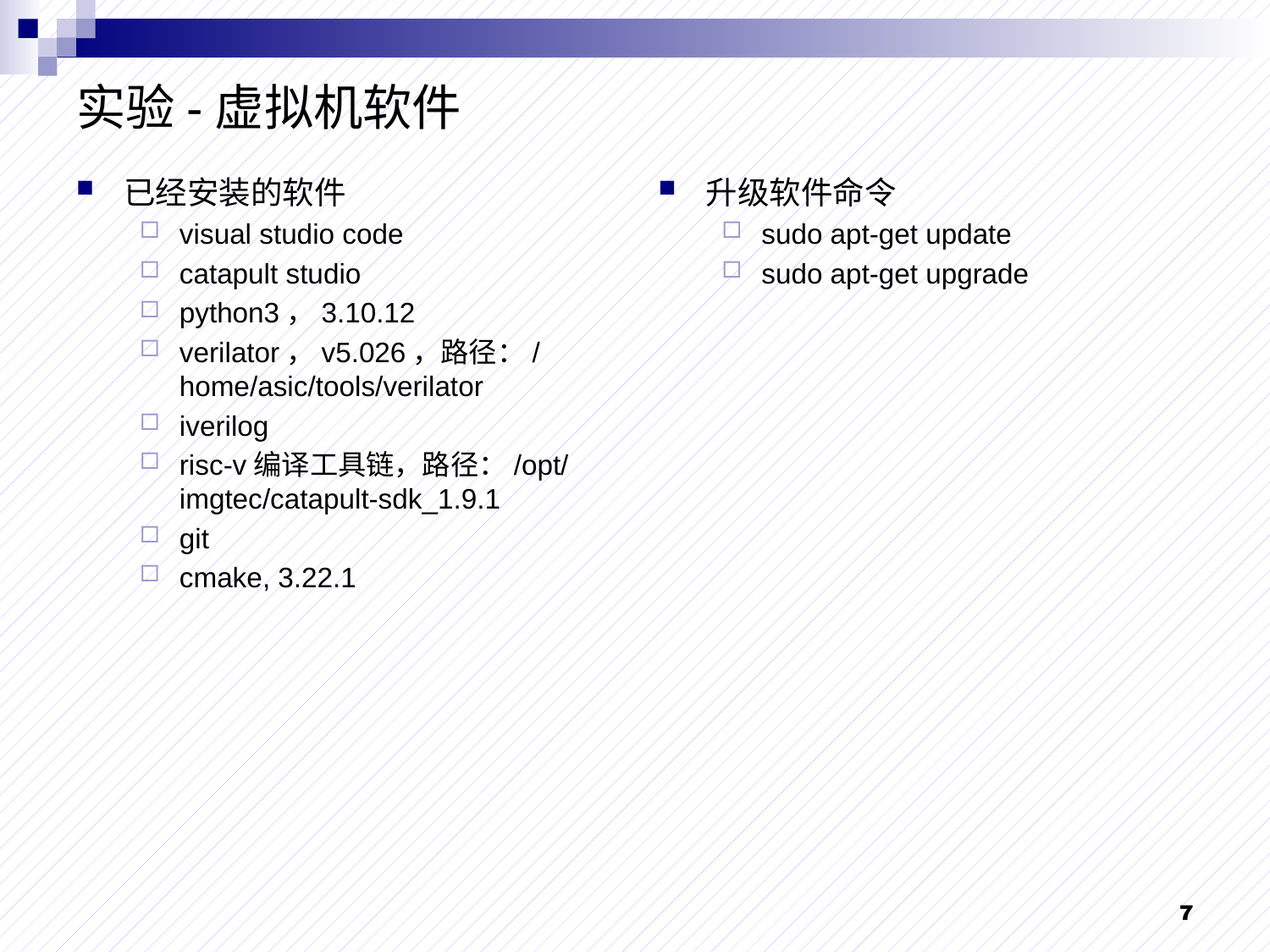

# 实验-虚拟机软件
已经安装的软件
visual studio code
catapult studio
python3，3.10.12
verilator，v5.026，路径：/home/asic/tools/verilator
iverilog
risc-v编译工具链，路径：/opt/imgtec/catapult-sdk_1.9.1
git
cmake, 3.22.1

升级软件命令
sudo apt-get update
sudo apt-get upgrade
7